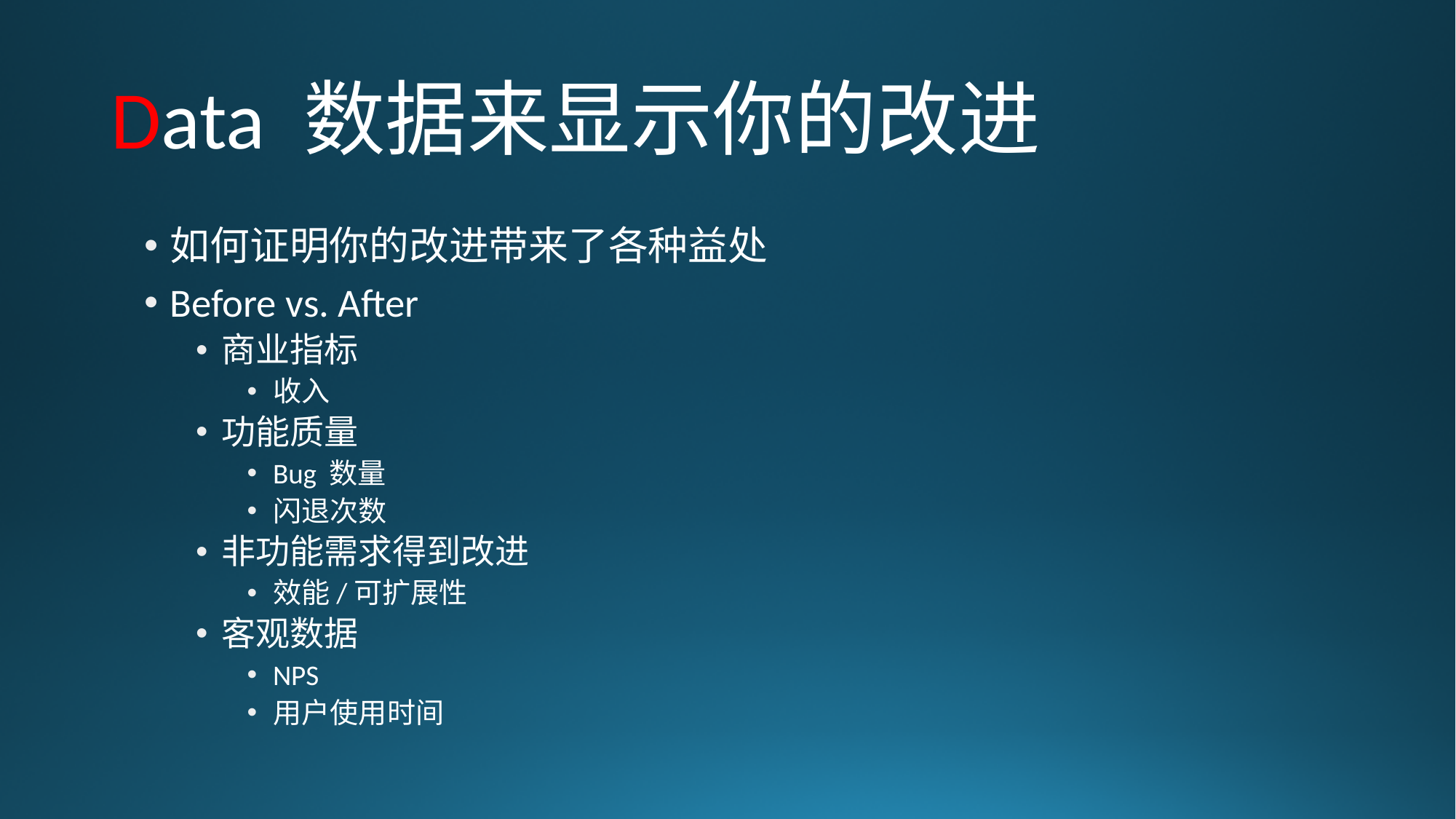

# Data 数据来显示你的改进
如何证明你的改进带来了各种益处
Before vs. After
商业指标
收入
功能质量
Bug 数量
闪退次数
非功能需求得到改进
效能/可扩展性
客观数据
NPS
用户使用时间